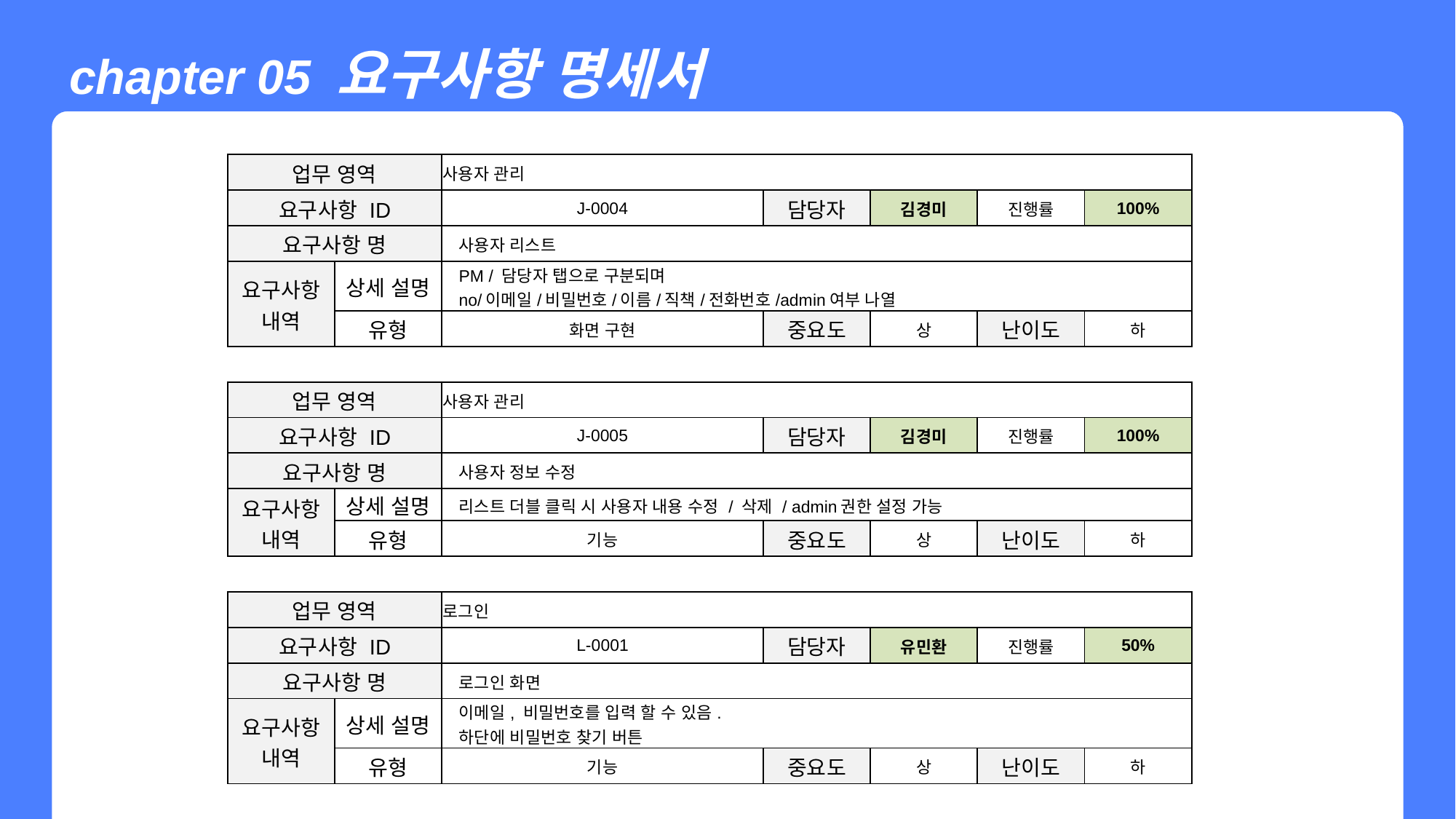

chapter 05 요구사항 명세서
| 업무 영역 |  | 사용자 관리 |  |  |  |  |  |  |
| --- | --- | --- | --- | --- | --- | --- | --- | --- |
| 요구사항 ID |  | J-0004 |  |  | 담당자 | 김경미 | 진행률 | 100% |
| 요구사항 명 |  | 사용자 리스트 |  |  |  |  |  |  |
| 요구사항 내역 | 상세 설명 | PM / 담당자 탭으로 구분되며 no/이메일/비밀번호/이름/직책/전화번호/admin여부 나열 |  |  |  |  |  |  |
|  | 유형 | 화면 구현 |  |  | 중요도 | 상 | 난이도 | 하 |
|  |  |  |  |  |  |  |  |  |
| 업무 영역 |  | 사용자 관리 |  |  |  |  |  |  |
| 요구사항 ID |  | J-0005 |  |  | 담당자 | 김경미 | 진행률 | 100% |
| 요구사항 명 |  | 사용자 정보 수정 |  |  |  |  |  |  |
| 요구사항 내역 | 상세 설명 | 리스트 더블 클릭 시 사용자 내용 수정 / 삭제 / admin권한 설정 가능 |  |  |  |  |  |  |
|  | 유형 | 기능 |  |  | 중요도 | 상 | 난이도 | 하 |
|  |  |  |  |  |  |  |  |  |
| 업무 영역 |  | 로그인 |  |  |  |  |  |  |
| 요구사항 ID |  | L-0001 |  |  | 담당자 | 유민환 | 진행률 | 50% |
| 요구사항 명 |  | 로그인 화면 |  |  |  |  |  |  |
| 요구사항 내역 | 상세 설명 | 이메일, 비밀번호를 입력 할 수 있음. 하단에 비밀번호 찾기 버튼 |  |  |  |  |  |  |
|  | 유형 | 기능 |  |  | 중요도 | 상 | 난이도 | 하 |